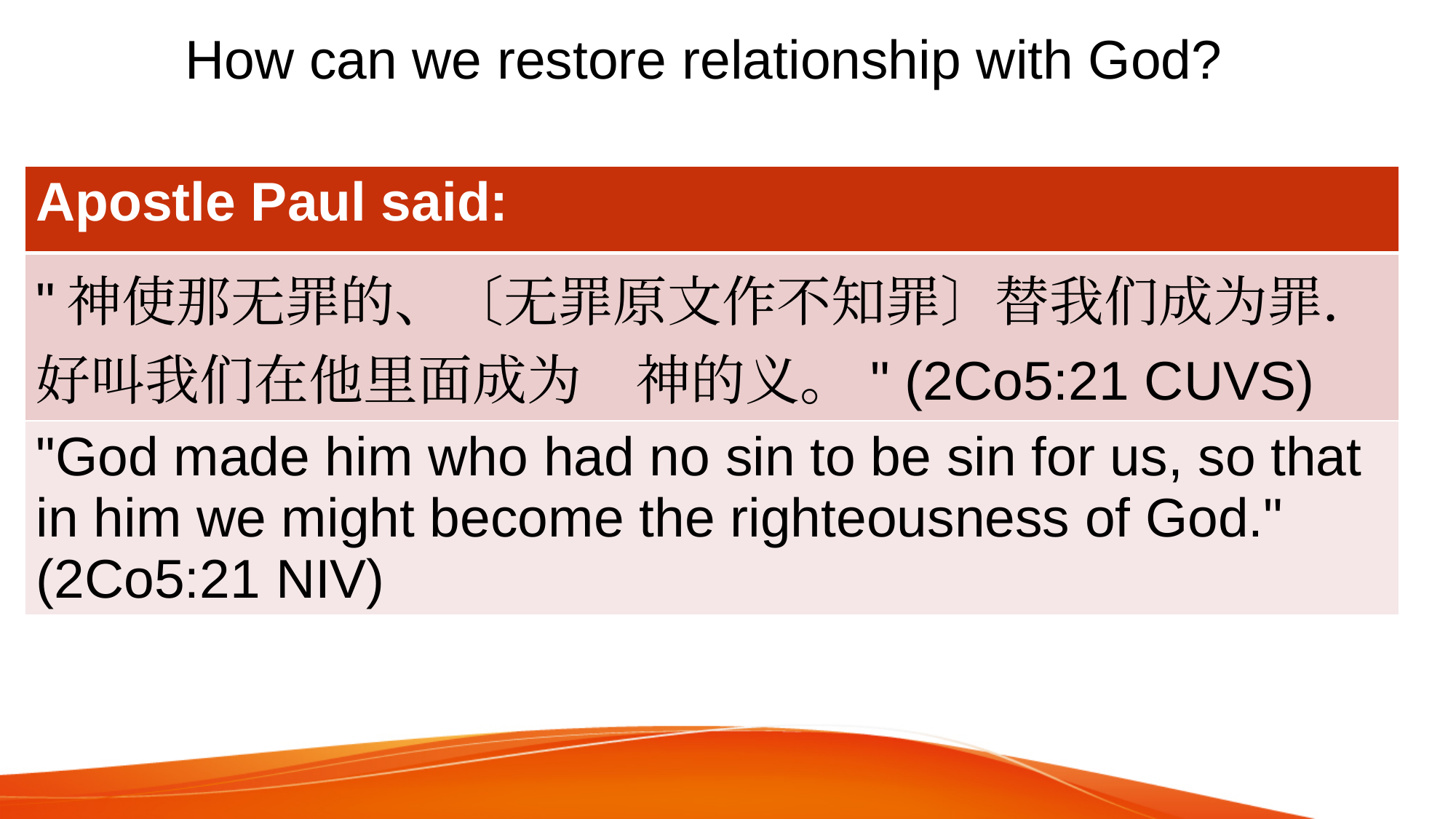

# How can we restore relationship with God?
| Apostle Paul said: |
| --- |
| "神使那无罪的、〔无罪原文作不知罪〕替我们成为罪．好叫我们在他里面成为　神的义。" (2Co5:21 CUVS) |
| "God made him who had no sin to be sin for us, so that in him we might become the righteousness of God." (2Co5:21 NIV) |